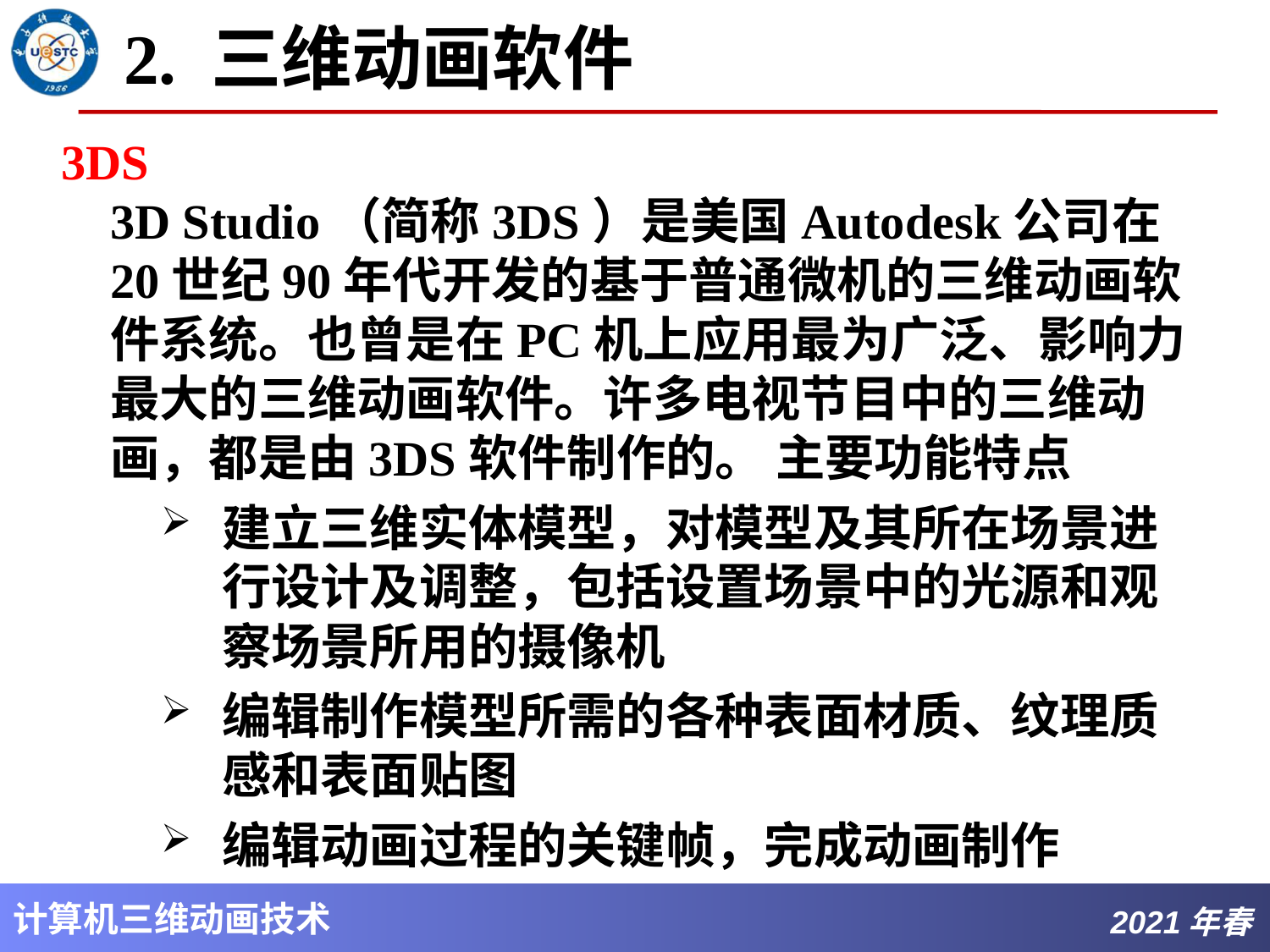

# 2. 三维动画软件
3DS
3D Studio（简称3DS）是美国Autodesk公司在20世纪90年代开发的基于普通微机的三维动画软件系统。也曾是在PC机上应用最为广泛、影响力最大的三维动画软件。许多电视节目中的三维动画，都是由3DS软件制作的。 主要功能特点
建立三维实体模型，对模型及其所在场景进行设计及调整，包括设置场景中的光源和观察场景所用的摄像机
编辑制作模型所需的各种表面材质、纹理质感和表面贴图
编辑动画过程的关键帧，完成动画制作